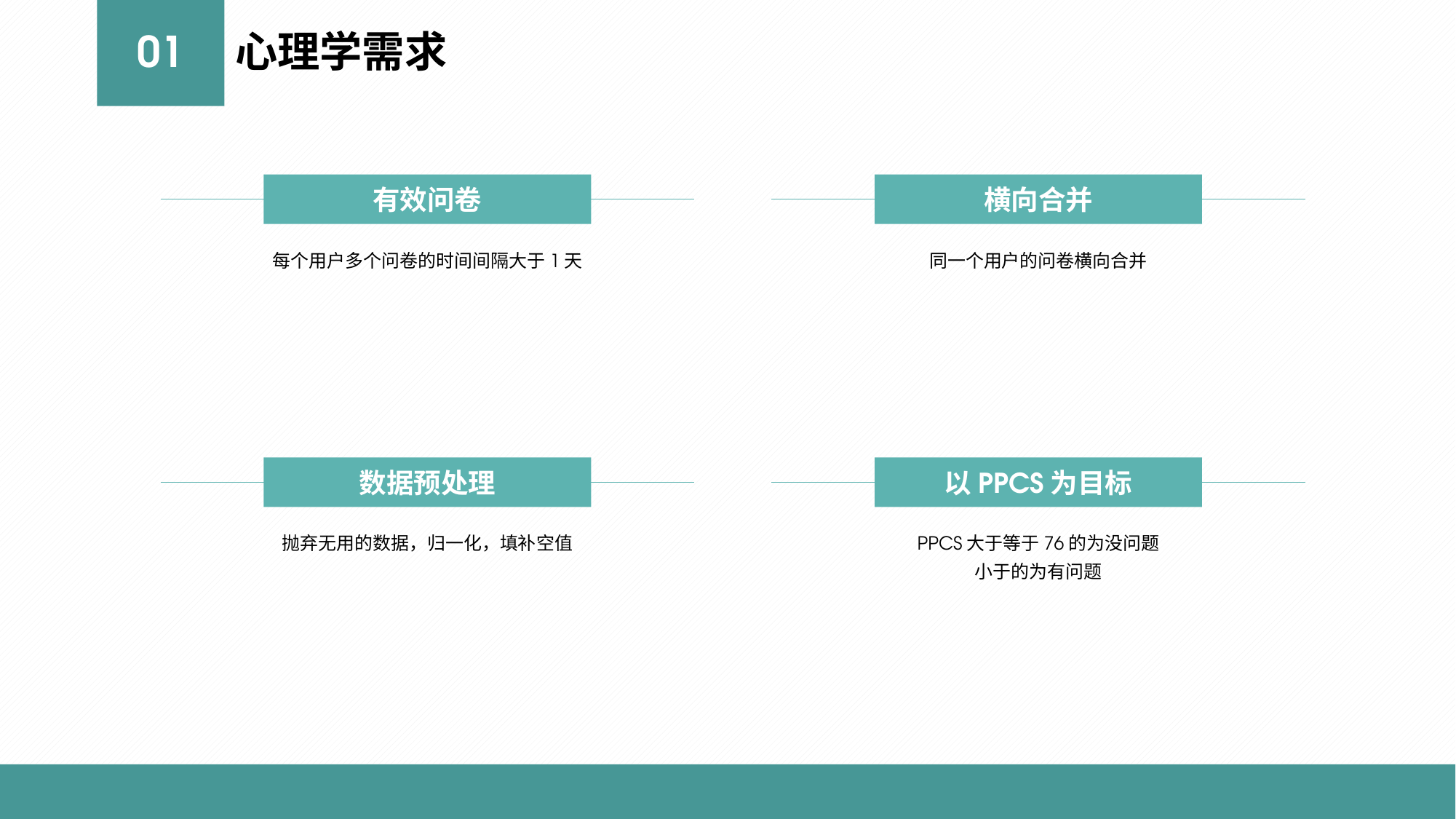

01
心理学需求
有效问卷
每个用户多个问卷的时间间隔大于1天
横向合并
同一个用户的问卷横向合并
数据预处理
抛弃无用的数据，归一化，填补空值
以PPCS为目标
PPCS大于等于76的为没问题
小于的为有问题